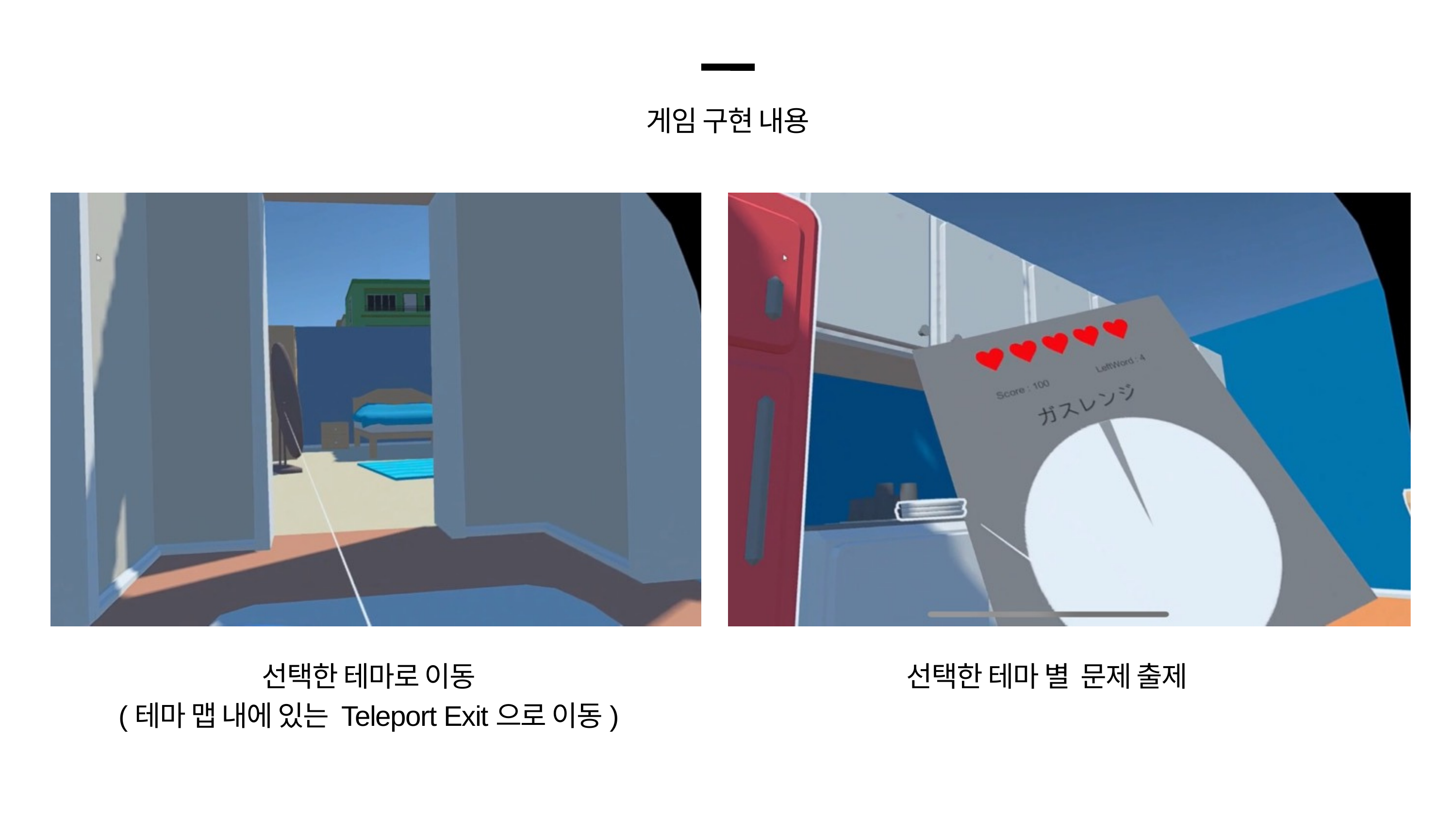

게임 구현 내용

선택한 테마로 이동
(테마 맵 내에 있는 Teleport Exit으로 이동)
선택한 테마 별  문제 출제